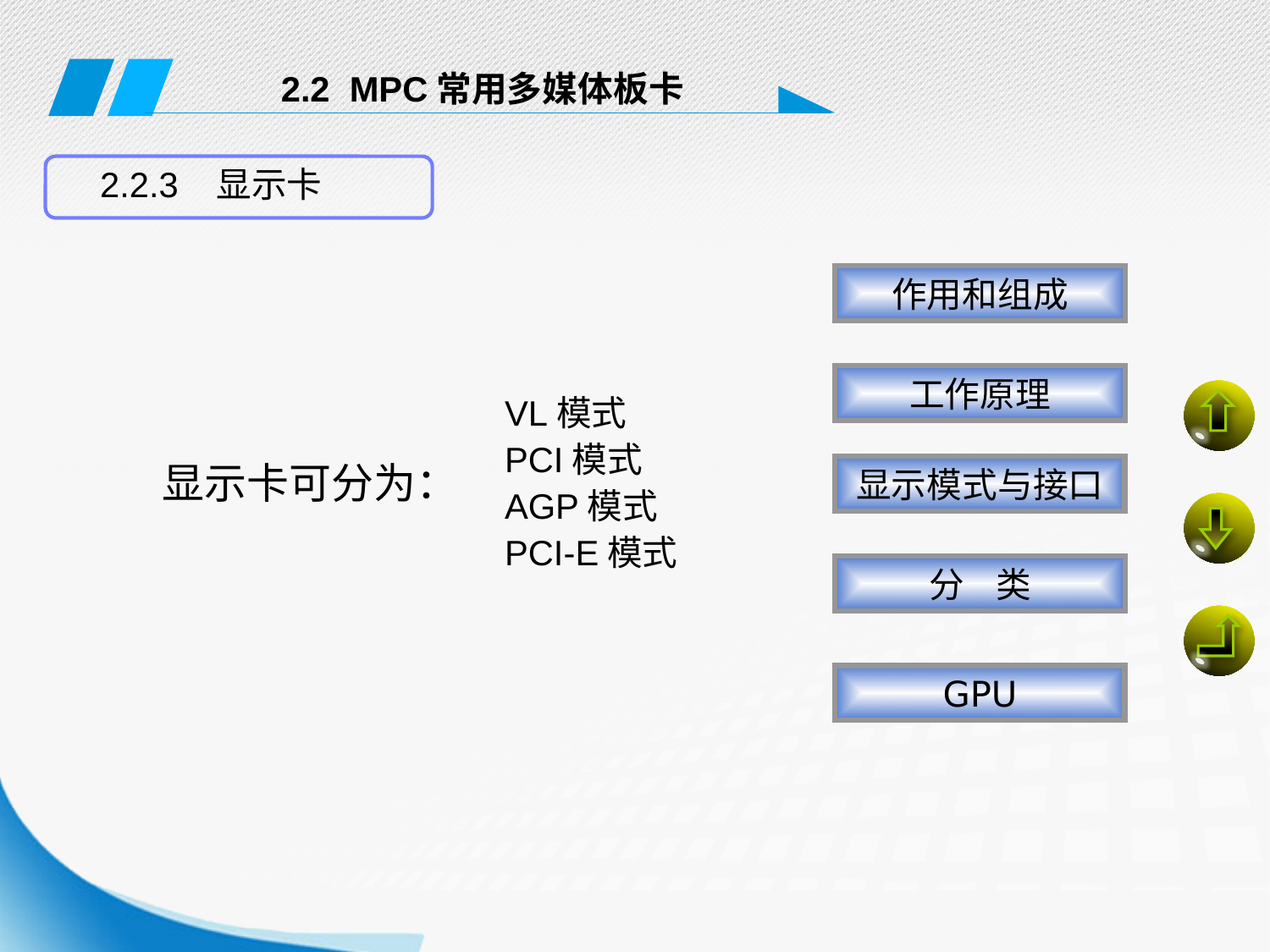

2.2  MPC常用多媒体板卡

2.2.3   显示卡
作用和组成
工作原理
VL模式
PCI模式
AGP模式
PCI-E模式
显示卡可分为：

显示模式与接口

分    类

GPU